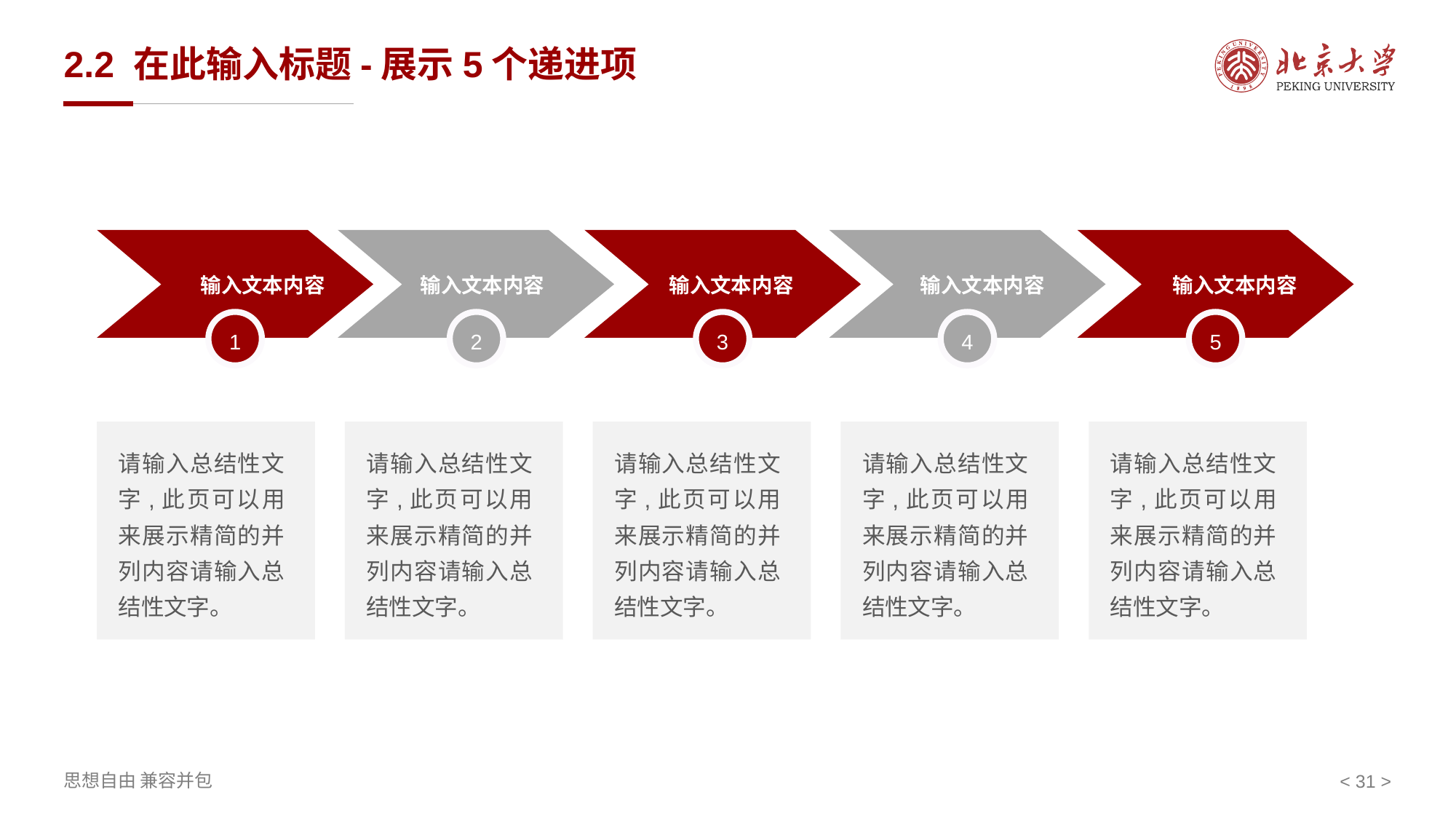

# 2.2 在此输入标题-展示5个递进项

输入文本内容
输入文本内容
输入文本内容
输入文本内容
输入文本内容

1
4
2
3
5
请输入总结性文字,此页可以用来展示精简的并列内容请输入总结性文字。
请输入总结性文字,此页可以用来展示精简的并列内容请输入总结性文字。
请输入总结性文字,此页可以用来展示精简的并列内容请输入总结性文字。
请输入总结性文字,此页可以用来展示精简的并列内容请输入总结性文字。
请输入总结性文字,此页可以用来展示精简的并列内容请输入总结性文字。
< 31 >